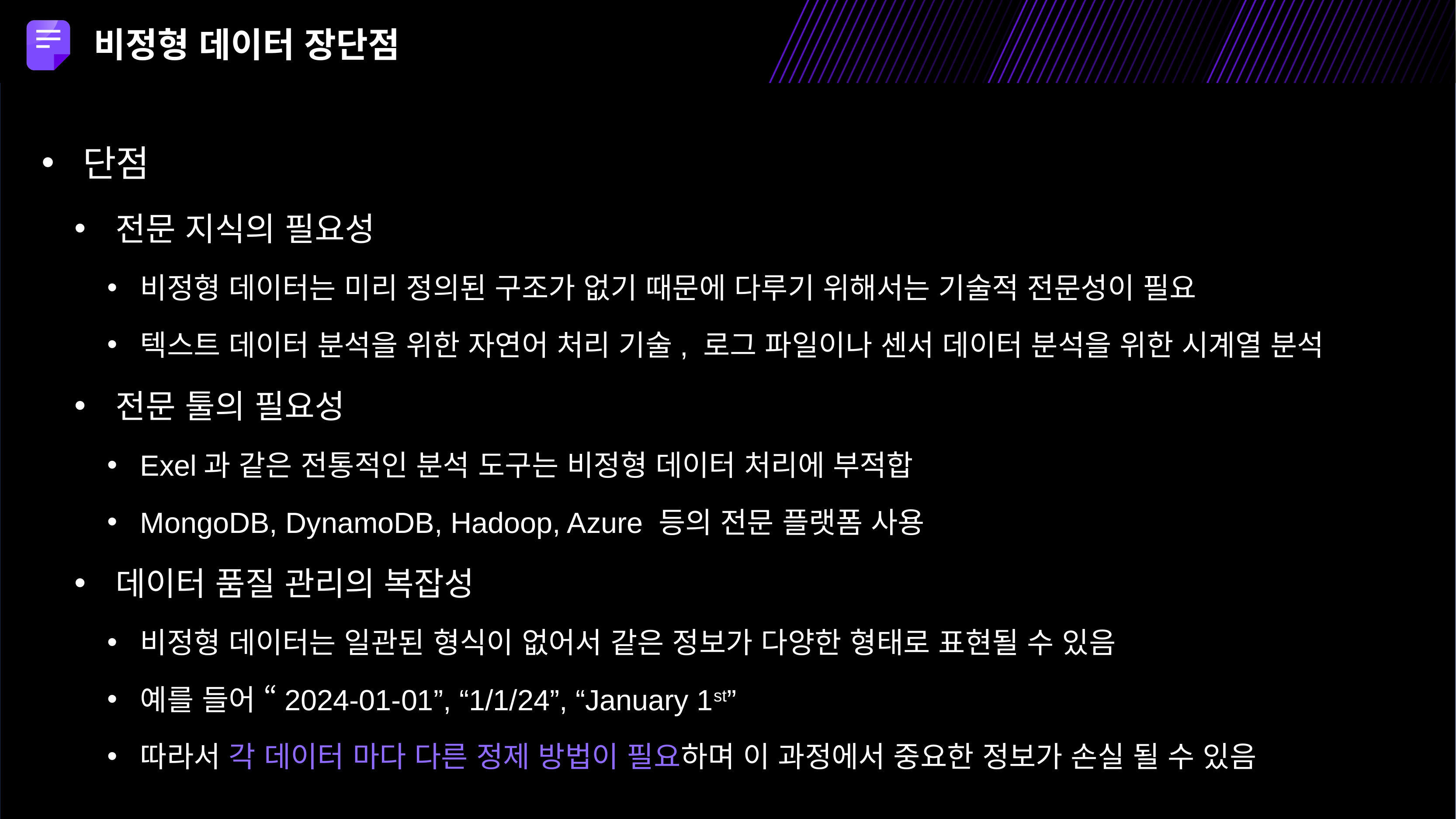

비정형 데이터 장단점
단점
전문 지식의 필요성
비정형 데이터는 미리 정의된 구조가 없기 때문에 다루기 위해서는 기술적 전문성이 필요
텍스트 데이터 분석을 위한 자연어 처리 기술, 로그 파일이나 센서 데이터 분석을 위한 시계열 분석
전문 툴의 필요성
Exel과 같은 전통적인 분석 도구는 비정형 데이터 처리에 부적합
MongoDB, DynamoDB, Hadoop, Azure 등의 전문 플랫폼 사용
데이터 품질 관리의 복잡성
비정형 데이터는 일관된 형식이 없어서 같은 정보가 다양한 형태로 표현될 수 있음
예를 들어 “2024-01-01”, “1/1/24”, “January 1st”
따라서 각 데이터 마다 다른 정제 방법이 필요하며 이 과정에서 중요한 정보가 손실 될 수 있음